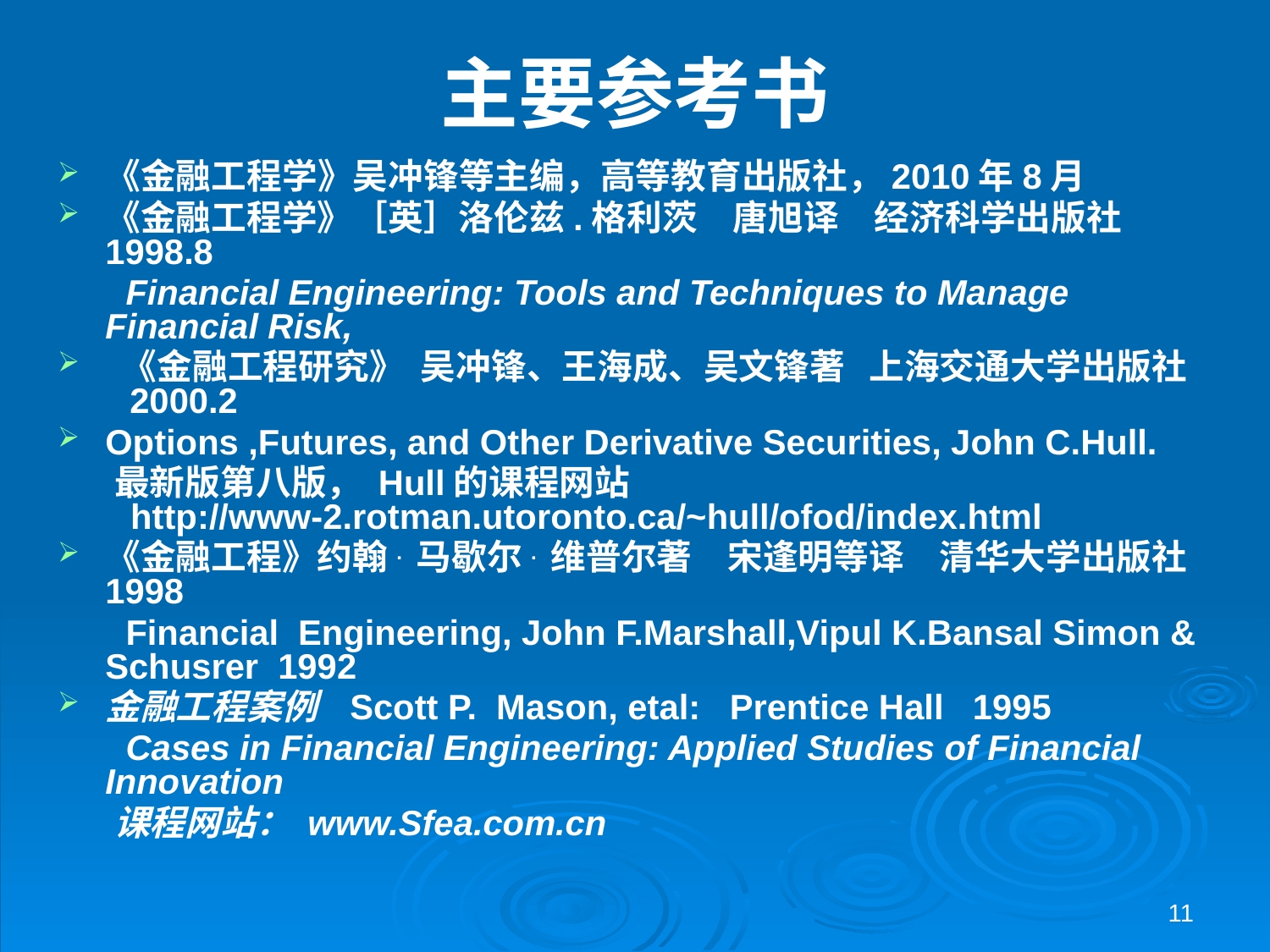

# 主要参考书
《金融工程学》吴冲锋等主编，高等教育出版社，2010年8月
《金融工程学》［英］洛伦兹.格利茨　唐旭译　经济科学出版社    1998.8
       Financial Engineering: Tools and Techniques to Manage Financial Risk,
 《金融工程研究》  吴冲锋、王海成、吴文锋著   上海交通大学出版社     2000.2
Options ,Futures, and Other Derivative Securities, John C.Hull.
      最新版第八版， Hull的课程网站
        http://www-2.rotman.utoronto.ca/~hull/ofod/index.html
《金融工程》约翰. 马歇尔. 维普尔著　宋逢明等译　清华大学出版社   1998
       Financial  Engineering, John F.Marshall,Vipul K.Bansal Simon & Schusrer  1992
金融工程案例   Scott P.  Mason, etal:   Prentice Hall   1995
       Cases in Financial Engineering: Applied Studies of Financial Innovation
      课程网站： www.Sfea.com.cn
11